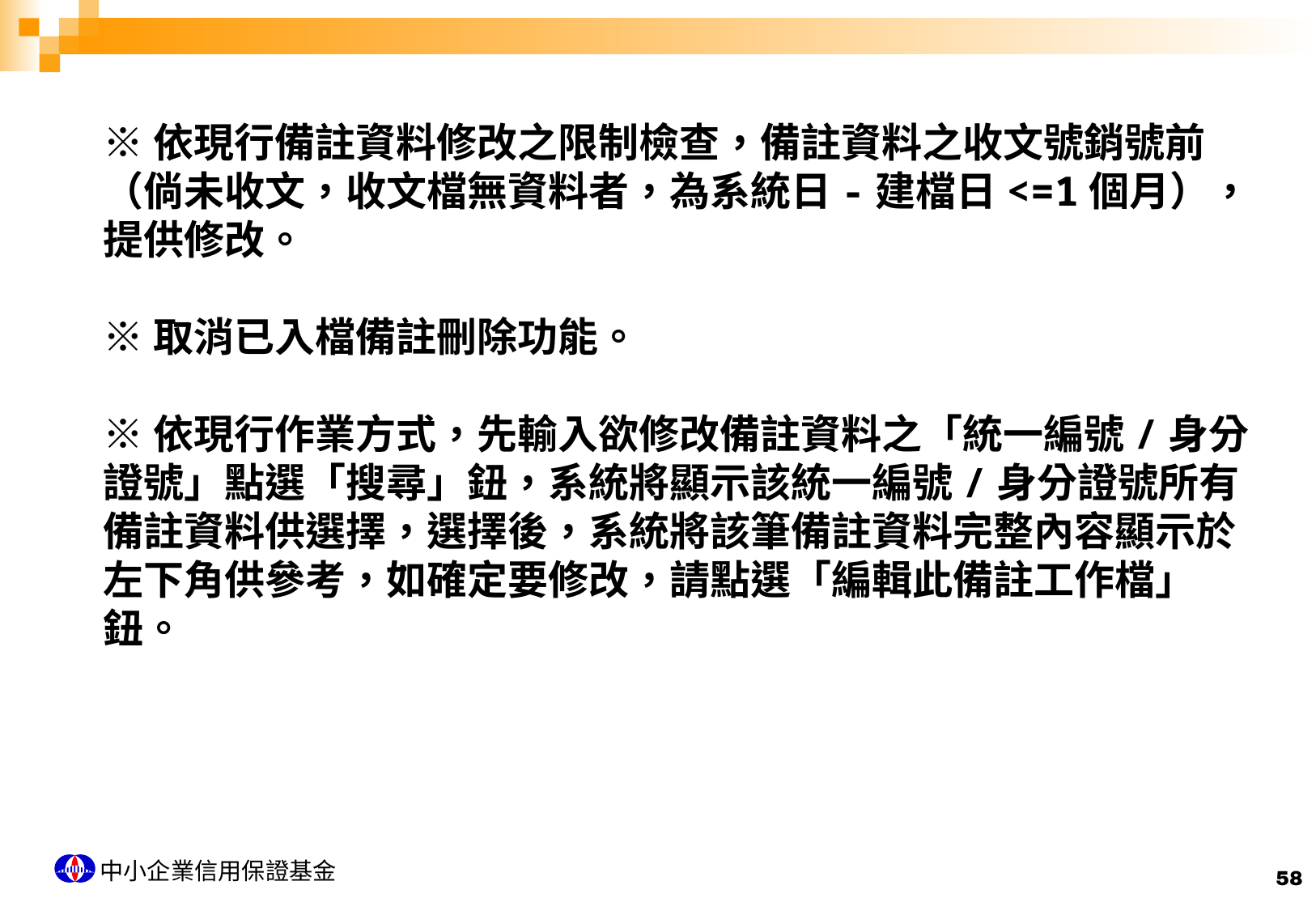

※依現行備註資料修改之限制檢查，備註資料之收文號銷號前（倘未收文，收文檔無資料者，為系統日-建檔日<=1個月），提供修改。

※取消已入檔備註刪除功能。

※依現行作業方式，先輸入欲修改備註資料之「統一編號/身分證號」點選「搜尋」鈕，系統將顯示該統一編號/身分證號所有備註資料供選擇，選擇後，系統將該筆備註資料完整內容顯示於左下角供參考，如確定要修改，請點選「編輯此備註工作檔」鈕。
58